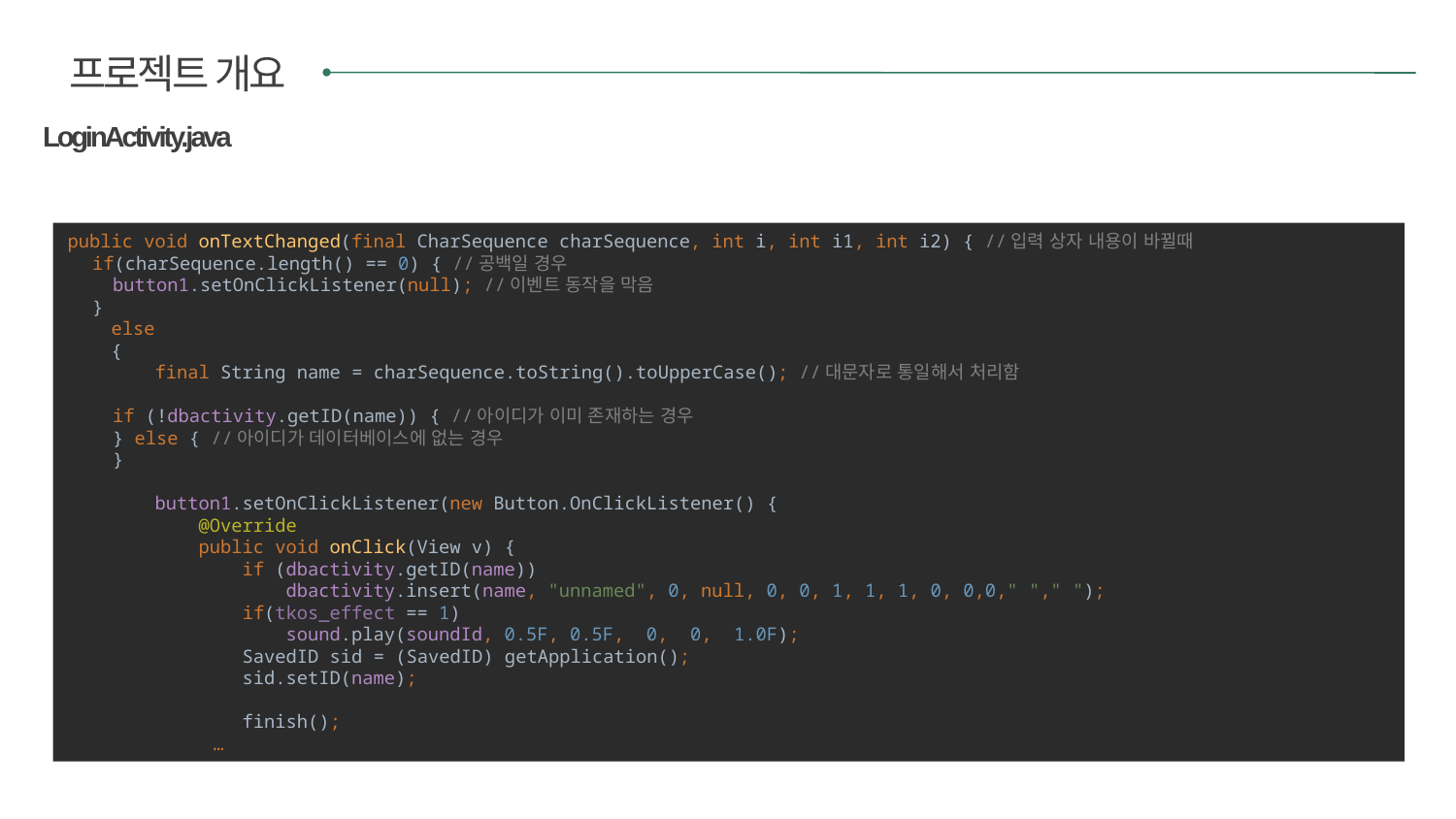

프로젝트 개요
LoginActivity.java
public void onTextChanged(final CharSequence charSequence, int i, int i1, int i2) { //입력 상자 내용이 바뀔때
    if(charSequence.length() == 0) { //공백일 경우
        button1.setOnClickListener(null); //이벤트 동작을 막음
    }
    else
    {
        final String name = charSequence.toString().toUpperCase(); //대문자로 통일해서 처리함
        if (!dbactivity.getID(name)) { //아이디가 이미 존재하는 경우
        } else { //아이디가 데이터베이스에 없는 경우
        }
        button1.setOnClickListener(new Button.OnClickListener() {
            @Override
            public void onClick(View v) {
                if (dbactivity.getID(name))
                    dbactivity.insert(name, "unnamed", 0, null, 0, 0, 1, 1, 1, 0, 0,0," "," ");
                if(tkos_effect == 1)
                    sound.play(soundId, 0.5F, 0.5F,  0,  0,  1.0F);
                SavedID sid = (SavedID) getApplication();
                sid.setID(name);
                finish();
	…